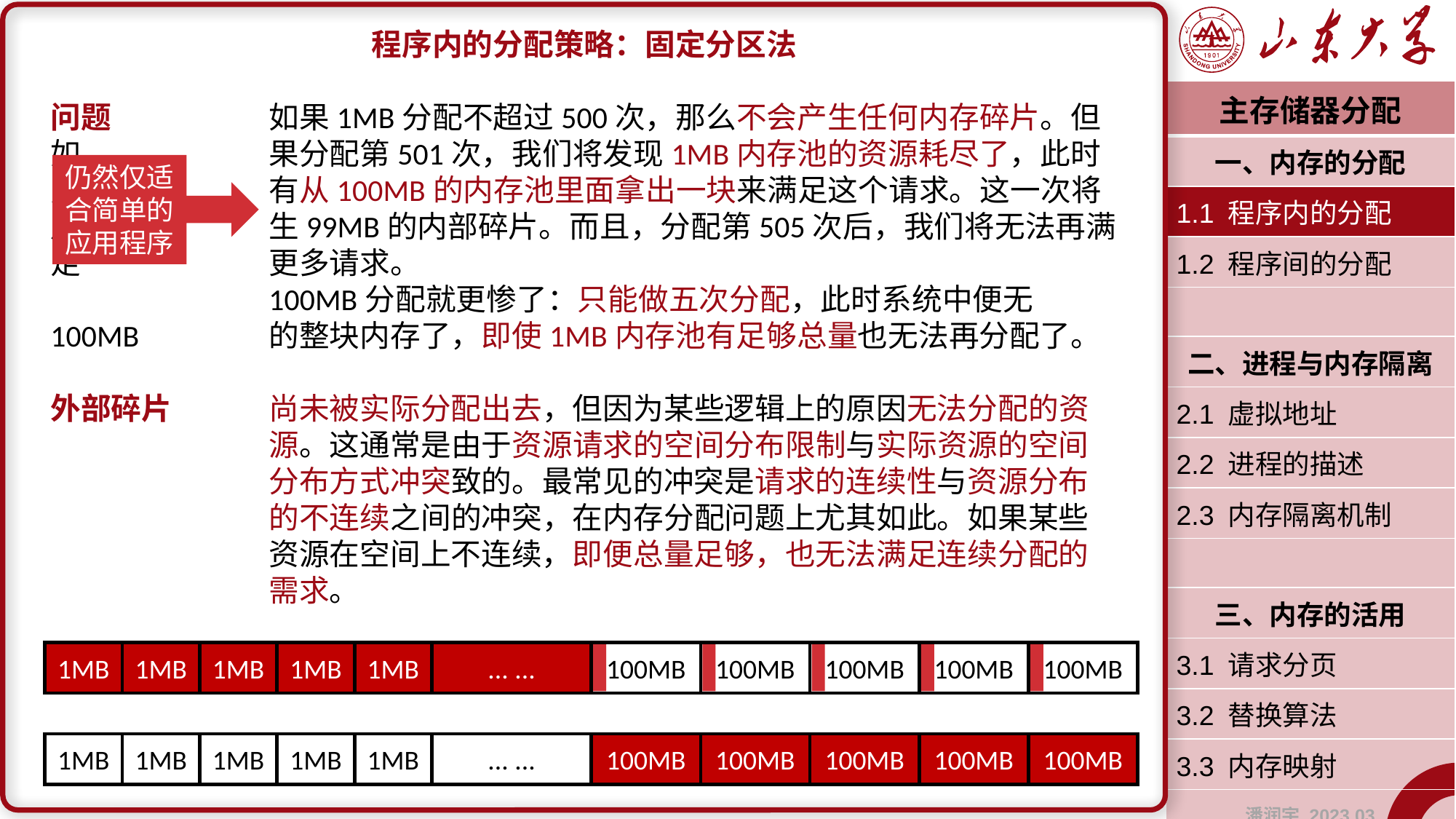

程序内的分配策略：固定分区法

问题		如果1MB分配不超过500次，那么不会产生任何内存碎片。但如		果分配第501次，我们将发现1MB内存池的资源耗尽了，此时只		有从100MB的内存池里面拿出一块来满足这个请求。这一次将产		生99MB的内部碎片。而且，分配第505次后，我们将无法再满足		更多请求。
		100MB分配就更惨了：只能做五次分配，此时系统中便无100MB		的整块内存了，即使1MB内存池有足够总量也无法再分配了。

外部碎片	尚未被实际分配出去，但因为某些逻辑上的原因无法分配的资		源。这通常是由于资源请求的空间分布限制与实际资源的空间		分布方式冲突致的。最常见的冲突是请求的连续性与资源分布		的不连续之间的冲突，在内存分配问题上尤其如此。如果某些		资源在空间上不连续，即便总量足够，也无法满足连续分配的		需求。
| 主存储器分配 |
| --- |
| 一、内存的分配 |
| 1.1 程序内的分配 |
| 1.2 程序间的分配 |
|  |
| 二、进程与内存隔离 |
| 2.1 虚拟地址 |
| 2.2 进程的描述 |
| 2.3 内存隔离机制 |
|  |
| 三、内存的活用 |
| 3.1 请求分页 |
| 3.2 替换算法 |
| 3.3 内存映射 |
| 潘润宇 2023.03 |
仍然仅适合简单的应用程序
1MB
1MB
1MB
1MB
1MB
... ...
100MB
100MB
100MB
100MB
100MB

1MB
1MB
1MB
1MB
1MB
... ...
100MB
100MB
100MB
100MB
100MB